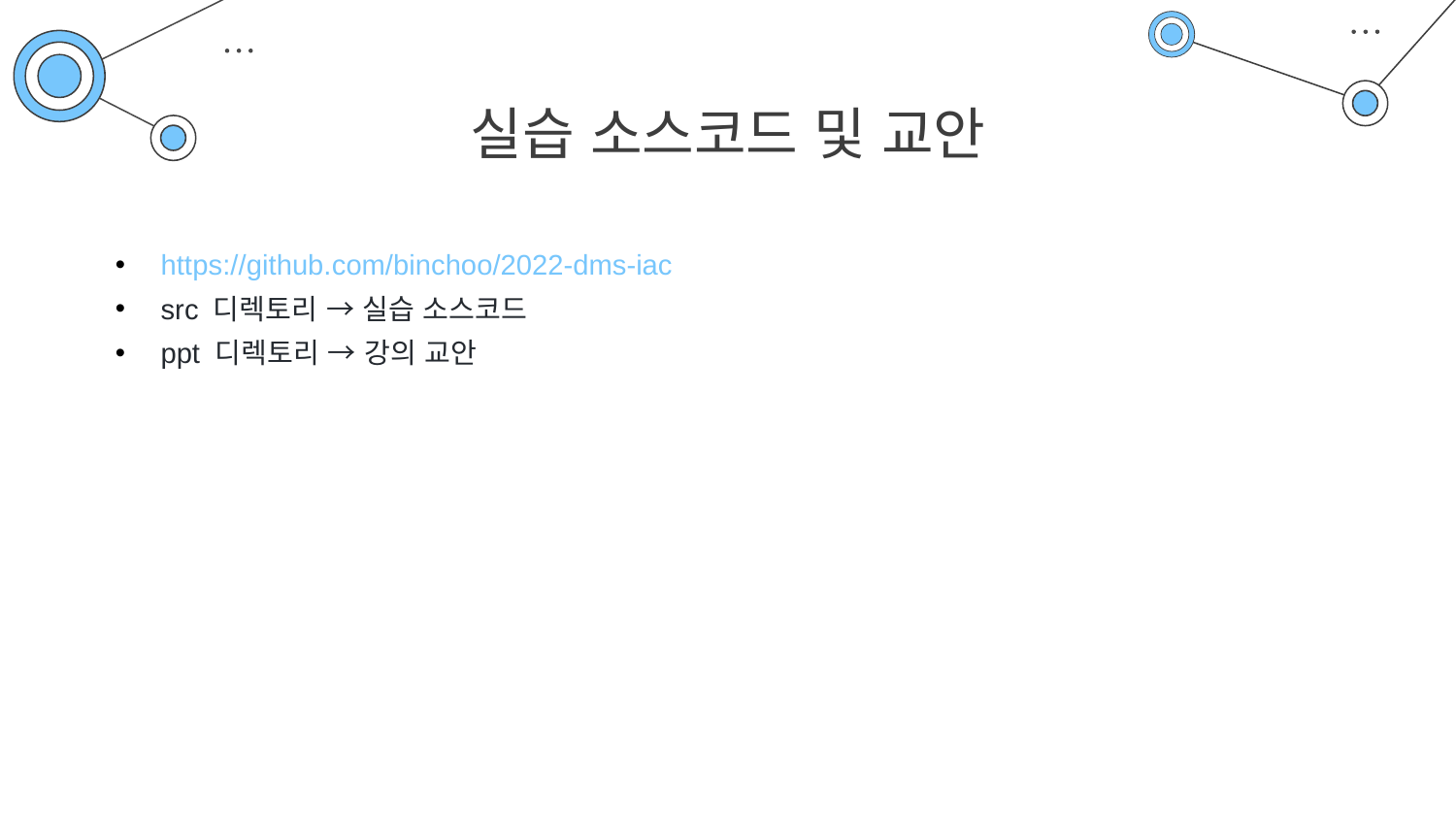

# 실습 소스코드 및 교안
https://github.com/binchoo/2022-dms-iac
src 디렉토리 → 실습 소스코드
ppt 디렉토리 → 강의 교안